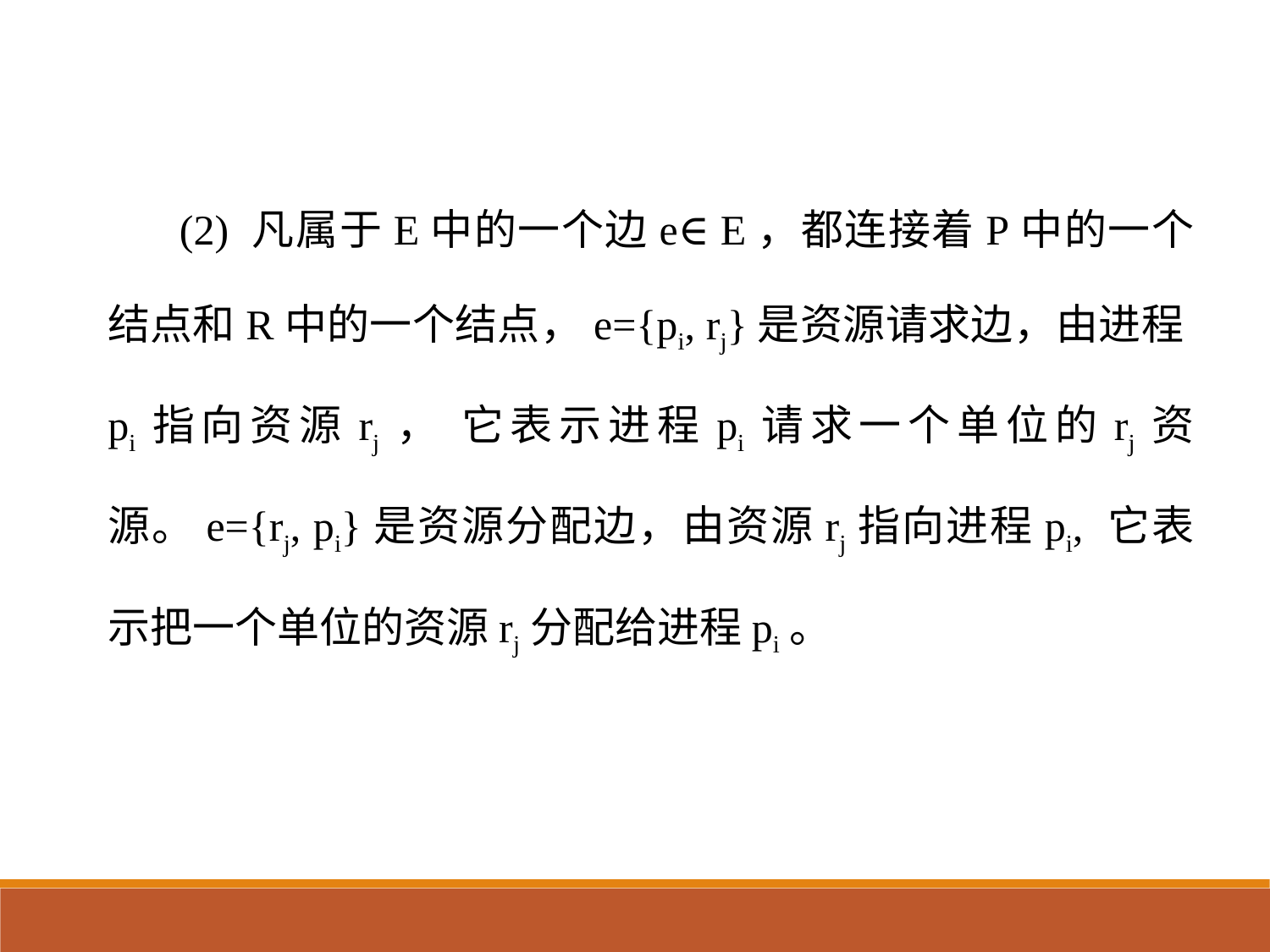

(2) 凡属于E中的一个边e∈E，都连接着P中的一个结点和R中的一个结点，e={pi, rj}是资源请求边，由进程pi指向资源rj， 它表示进程pi请求一个单位的rj资源。e={rj, pi}是资源分配边，由资源rj指向进程pi, 它表示把一个单位的资源rj分配给进程pi。